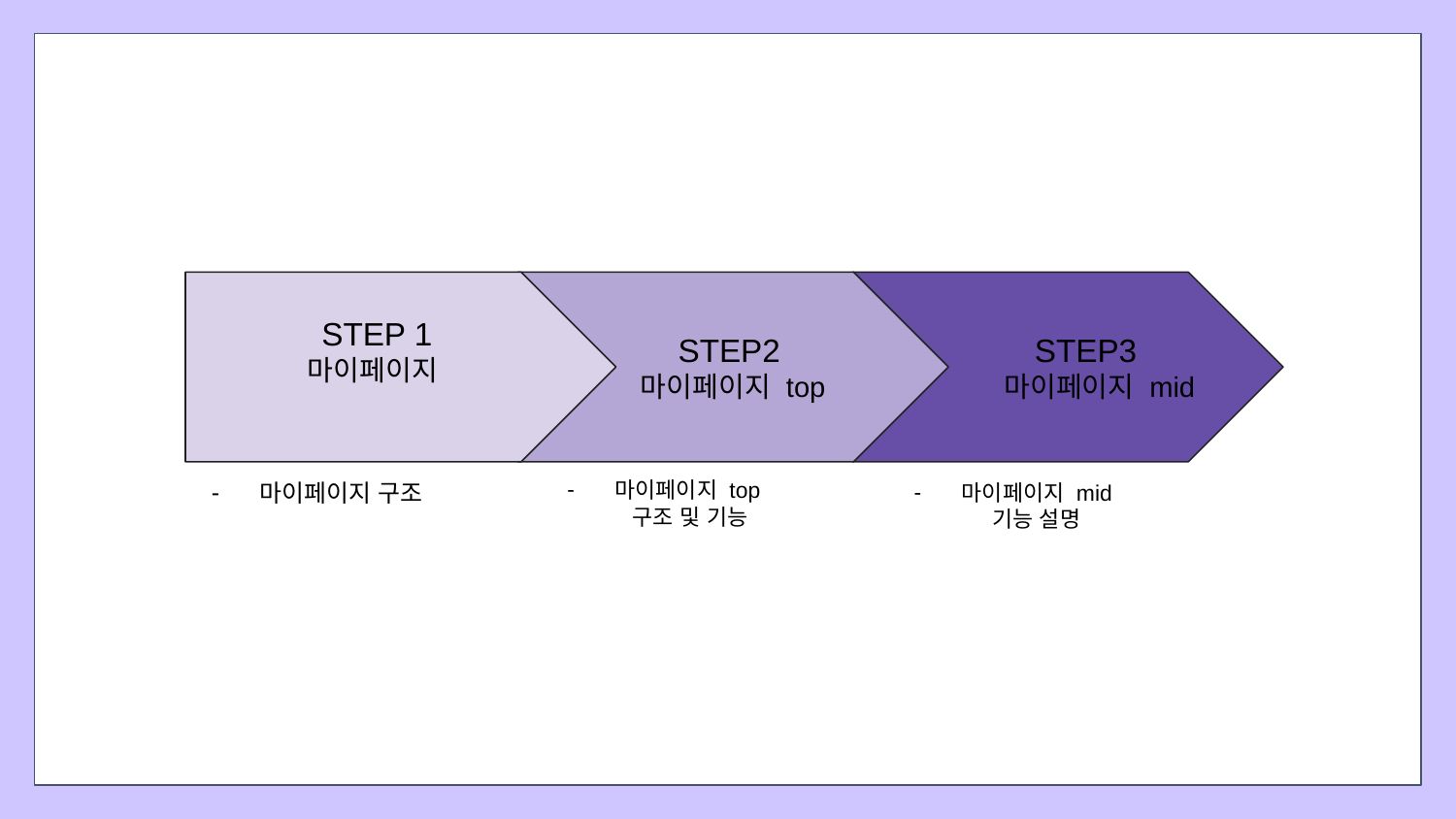

STEP 1
마이페이지

     STEP2
     마이페이지 top
          STEP3
             마이페이지 mid
마이페이지 top
  구조 및 기능
마이페이지 구조
마이페이지 mid
    기능 설명